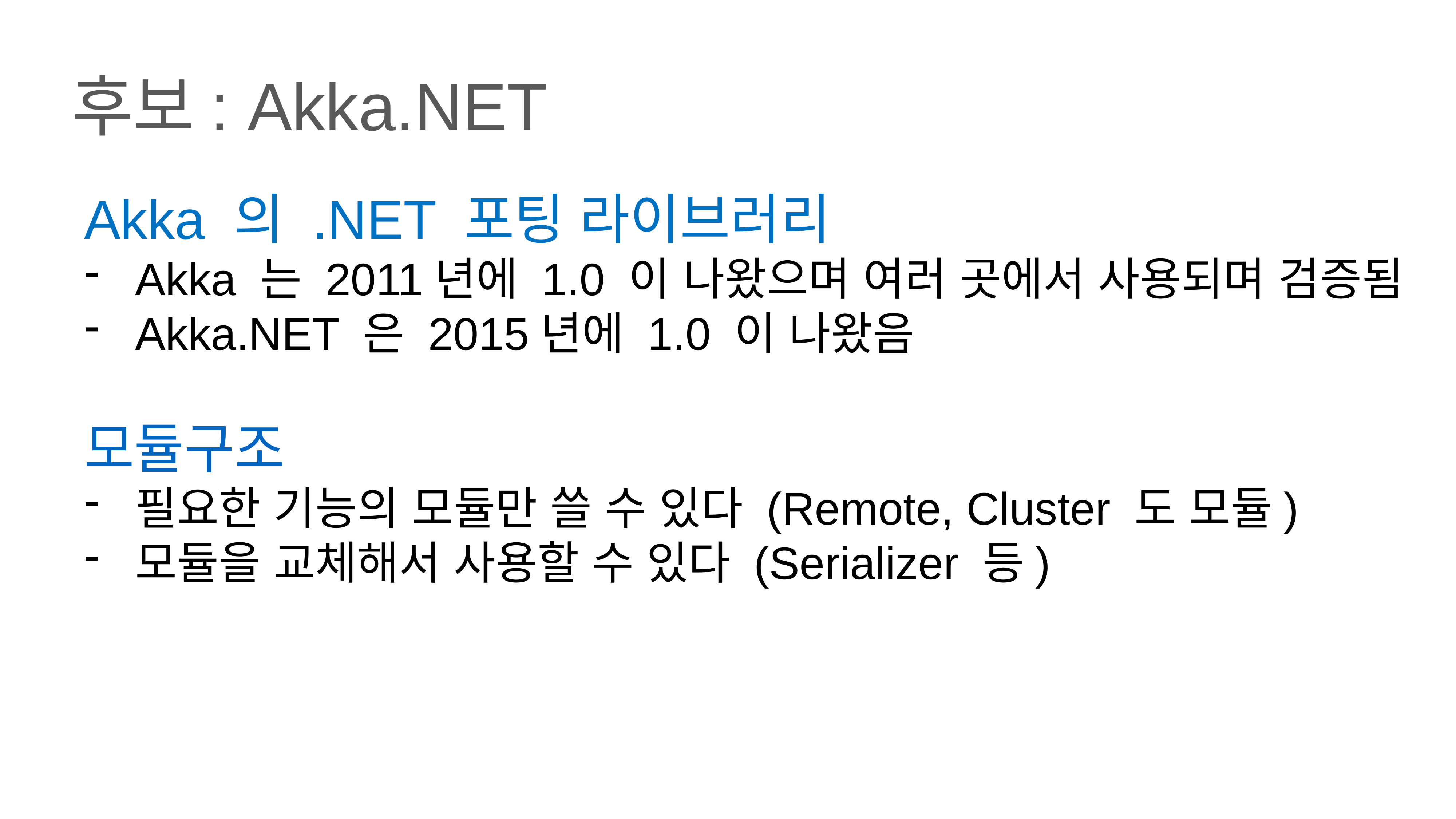

후보: Akka.NET
Akka 의 .NET 포팅 라이브러리
Akka 는 2011년에 1.0 이 나왔으며 여러 곳에서 사용되며 검증됨
Akka.NET 은 2015년에 1.0 이 나왔음

모듈구조
필요한 기능의 모듈만 쓸 수 있다 (Remote, Cluster 도 모듈)
모듈을 교체해서 사용할 수 있다 (Serializer 등)